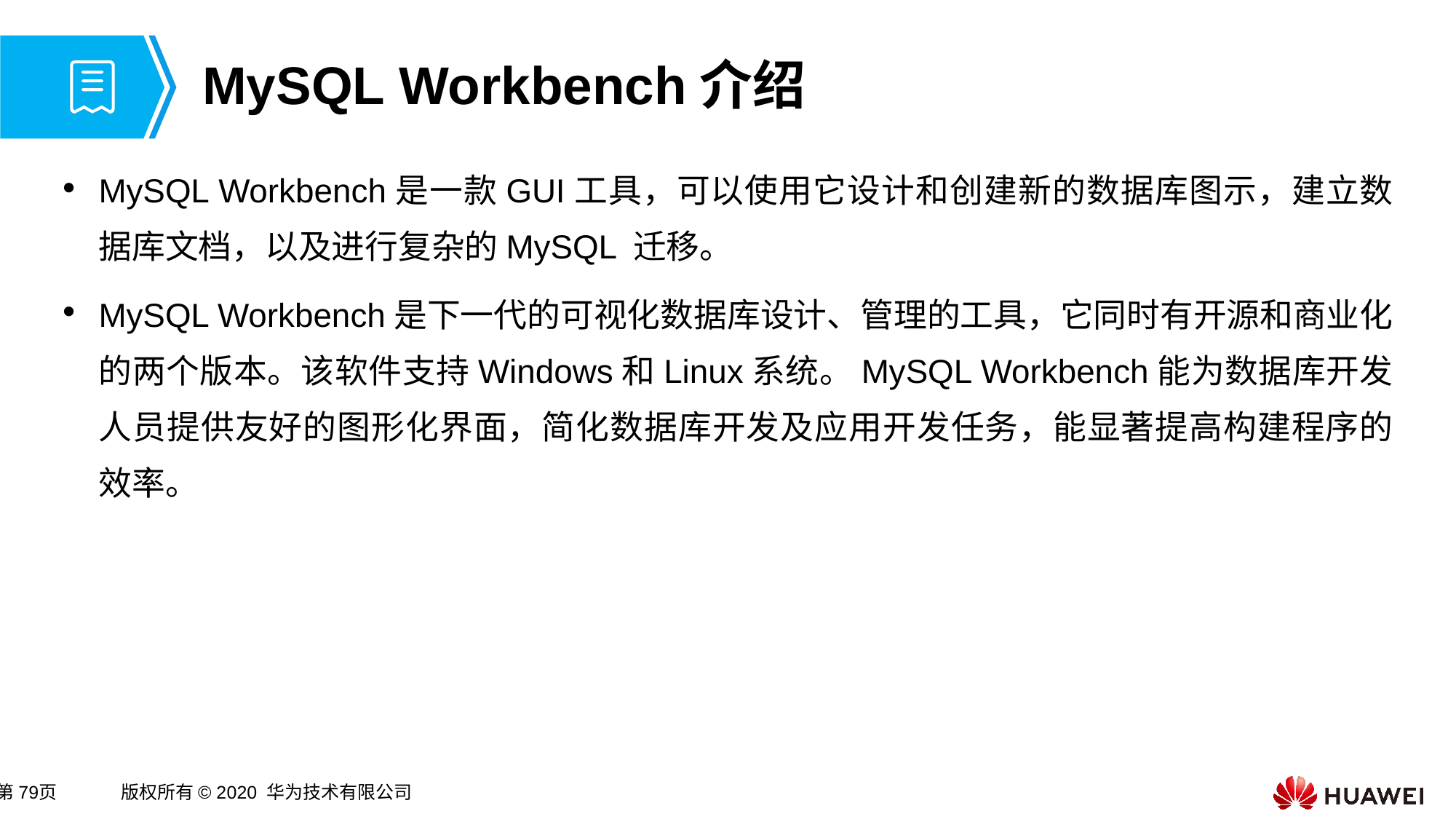

# MySQL Workbench介绍
MySQL Workbench是一款GUI工具，可以使用它设计和创建新的数据库图示，建立数据库文档，以及进行复杂的MySQL 迁移。
MySQL Workbench是下一代的可视化数据库设计、管理的工具，它同时有开源和商业化的两个版本。该软件支持Windows和Linux系统。MySQL Workbench能为数据库开发人员提供友好的图形化界面，简化数据库开发及应用开发任务，能显著提高构建程序的效率。